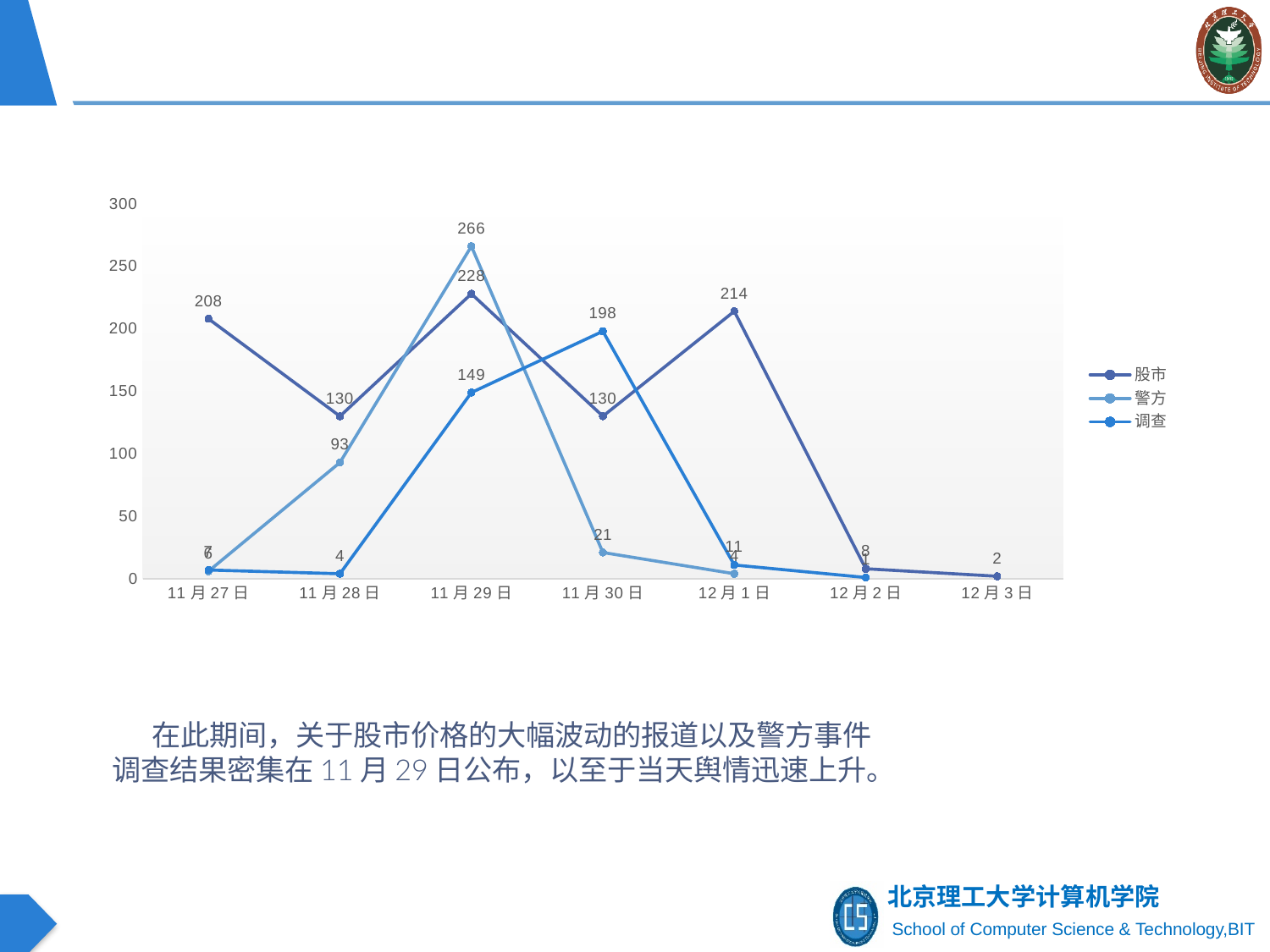

### Chart

| Category | 股市 | 警方 | 调查 |
|---|---|---|---|
| 11月27日 | 208.0 | 6.0 | 7.0 |
| 11月28日 | 130.0 | 93.0 | 4.0 |
| 11月29日 | 228.0 | 266.0 | 149.0 |
| 11月30日 | 130.0 | 21.0 | 198.0 |
| 12月1日 | 214.0 | 4.0 | 11.0 |
| 12月2日 | 8.0 | None | 1.0 |
| 12月3日 | 2.0 | None | None |
# 在此期间，关于股市价格的大幅波动的报道以及警方事件调查结果密集在11月29日公布，以至于当天舆情迅速上升。